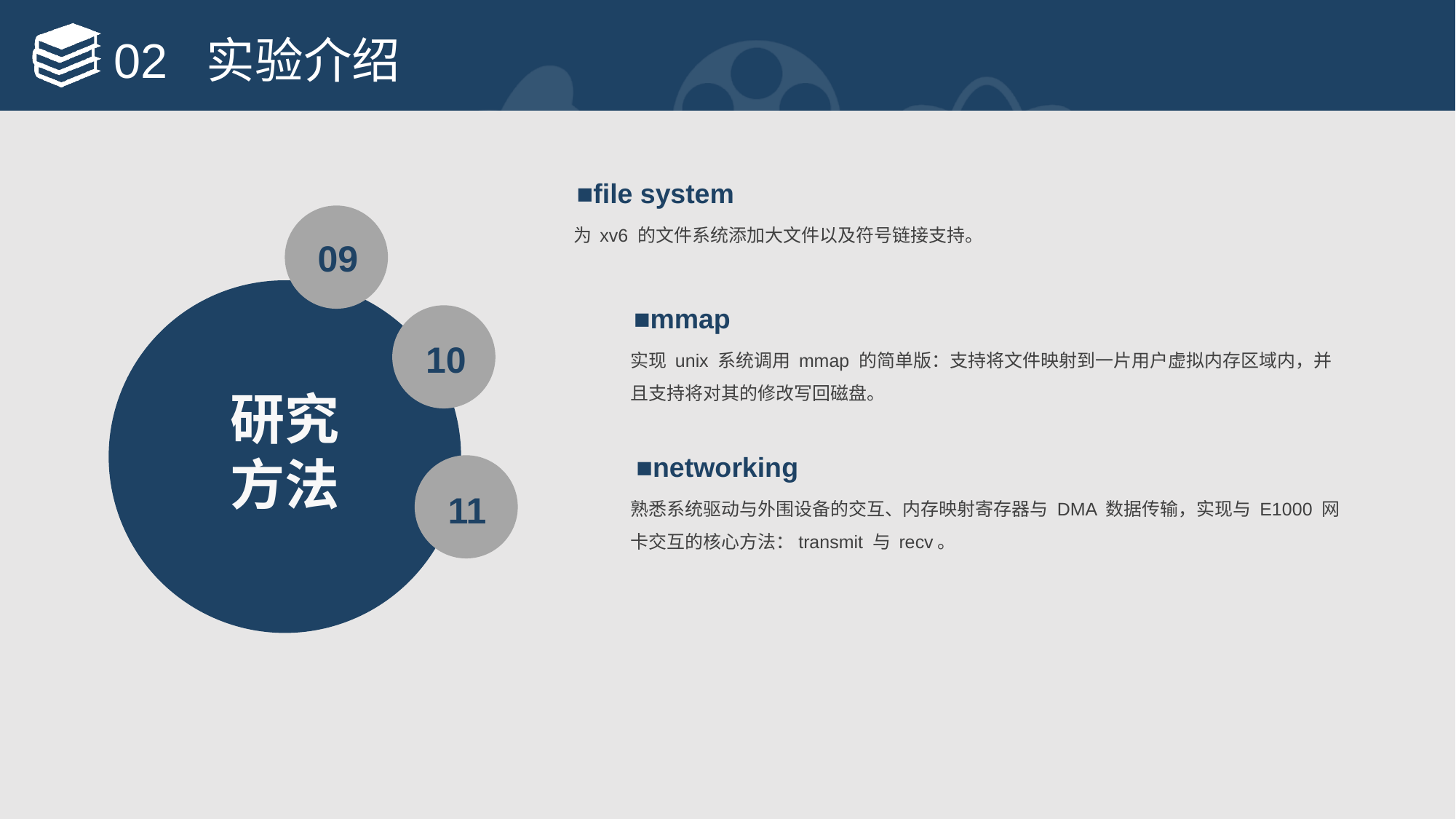

# 02  实验介绍
■file system

09
为 xv6 的文件系统添加大文件以及符号链接支持。

■mmap

10
实现 unix 系统调用 mmap 的简单版：支持将文件映射到一片用户虚拟内存区域内，并且支持将对其的修改写回磁盘。
研究方法
■networking

11
熟悉系统驱动与外围设备的交互、内存映射寄存器与 DMA 数据传输，实现与 E1000 网卡交互的核心方法：transmit 与 recv。